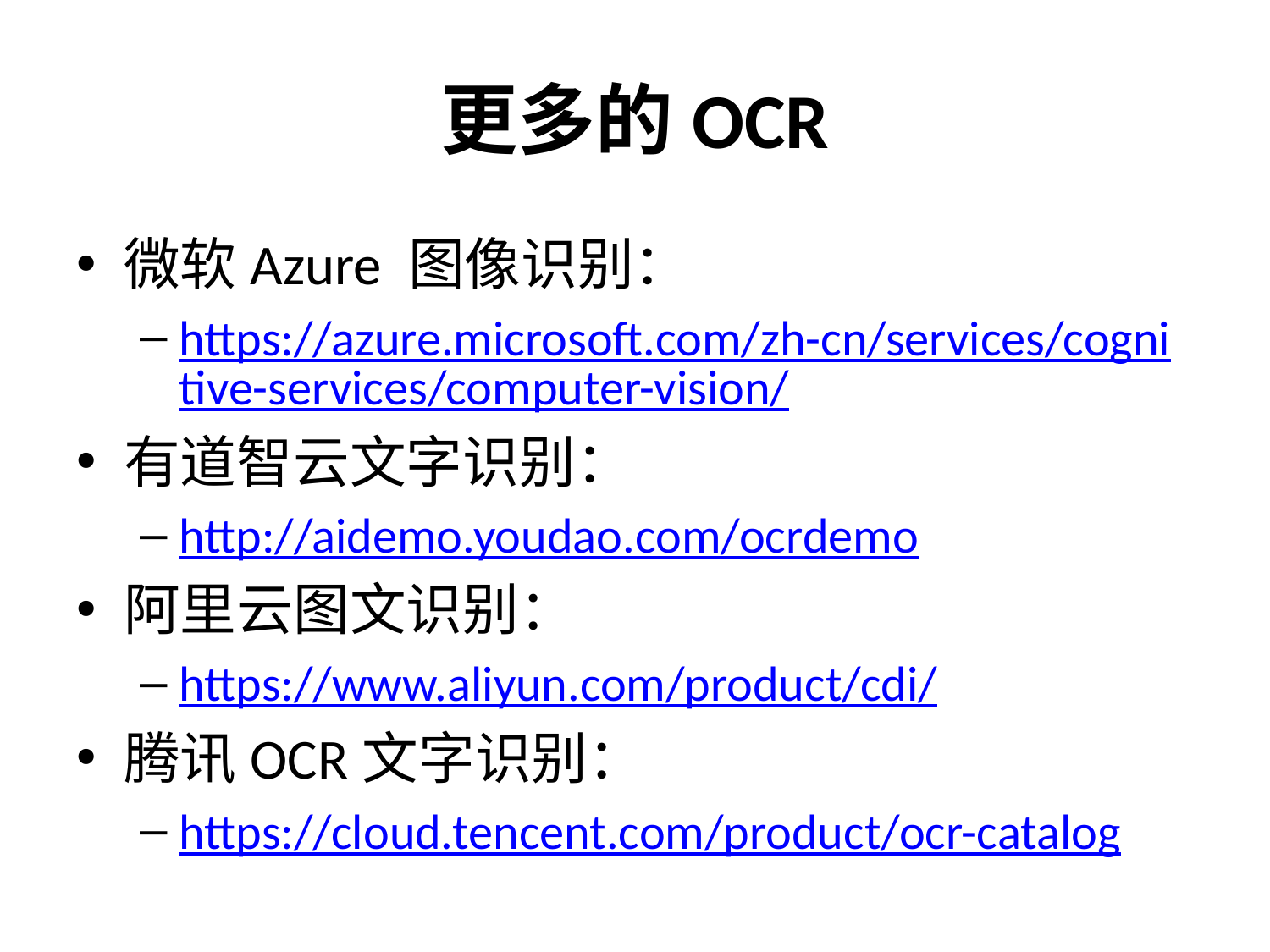

# 更多的OCR
微软Azure 图像识别：
https://azure.microsoft.com/zh-cn/services/cognitive-services/computer-vision/
有道智云文字识别：
http://aidemo.youdao.com/ocrdemo
阿里云图文识别：
https://www.aliyun.com/product/cdi/
腾讯OCR文字识别：
https://cloud.tencent.com/product/ocr-catalog